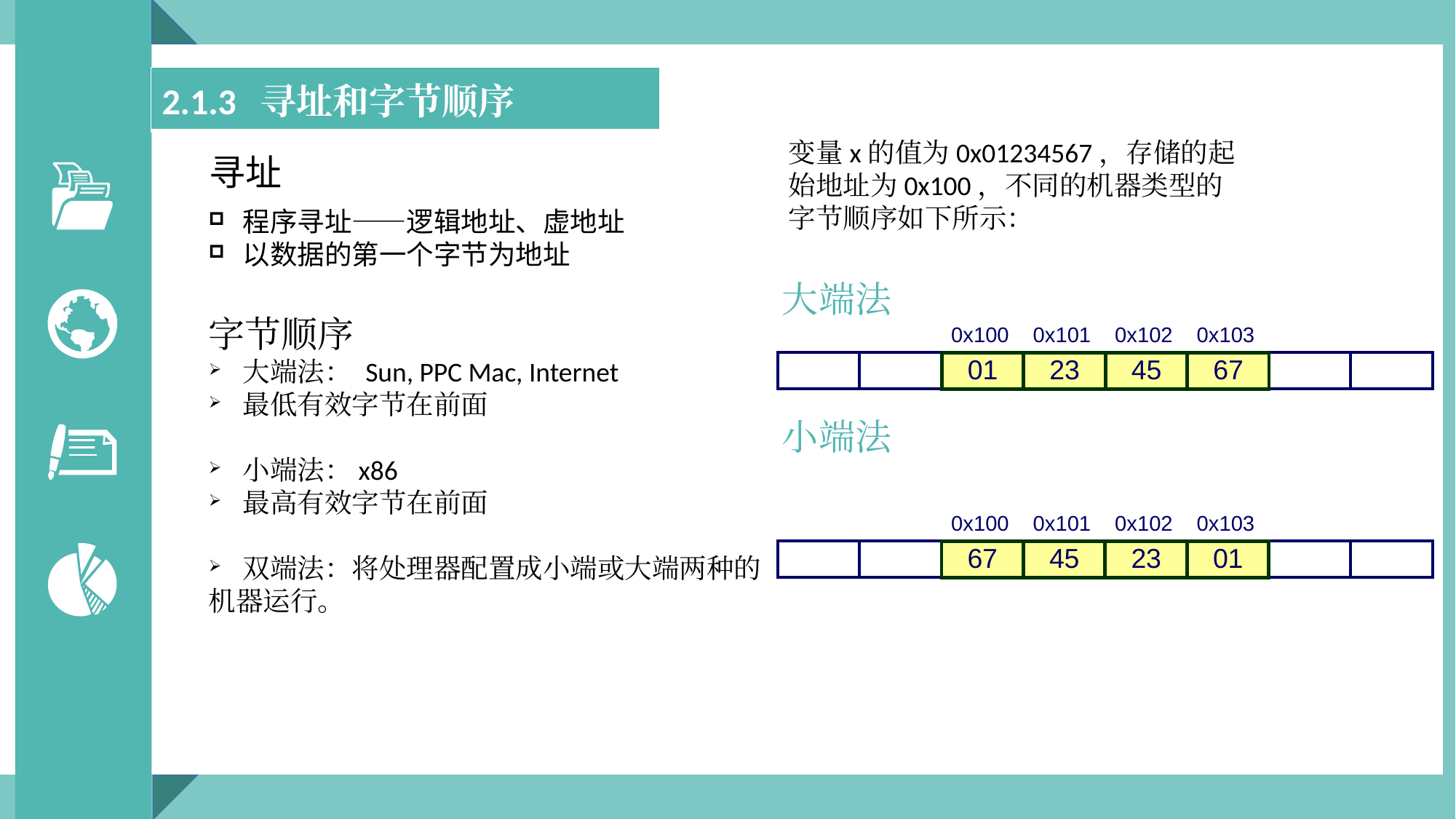

| 2.1.3 寻址和字节顺序 |
| --- |
变量x的值为0x01234567，存储的起始地址为0x100，不同的机器类型的字节顺序如下所示：
寻址
程序寻址——逻辑地址、虚地址
以数据的第一个字节为地址
大端法
字节顺序
大端法： Sun, PPC Mac, Internet
最低有效字节在前面

小端法：x86
最高有效字节在前面

双端法：将处理器配置成小端或大端两种的
机器运行。

0x100

0x101

0x102

0x103
01

23

45

67

01

23

45

67

小端法

0x100

0x101

0x102

0x103
67

45

23

01

67

45

23

01